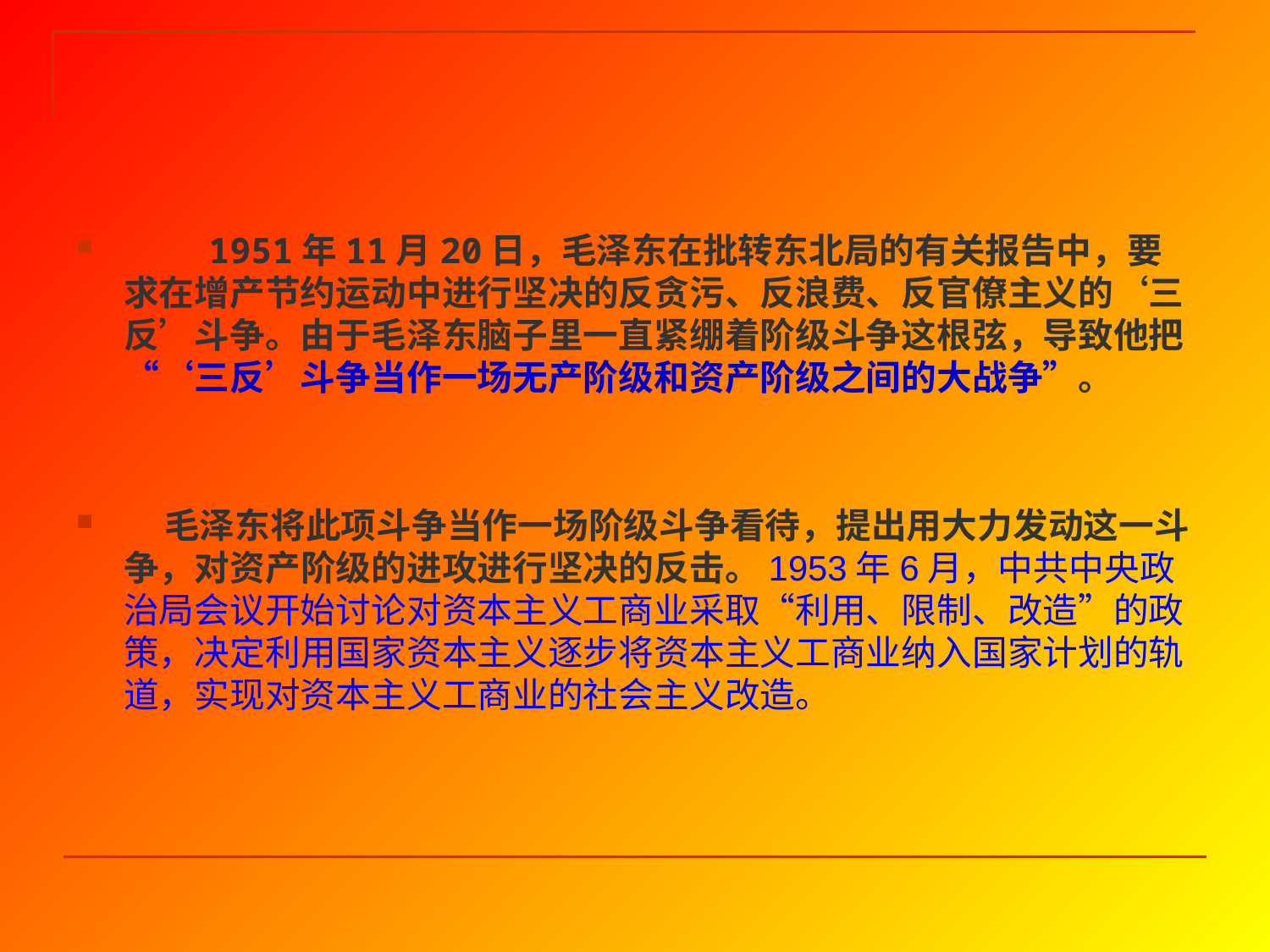

1951年11月20日，毛泽东在批转东北局的有关报告中，要求在增产节约运动中进行坚决的反贪污、反浪费、反官僚主义的‘三反’斗争。由于毛泽东脑子里一直紧绷着阶级斗争这根弦，导致他把 “‘三反’斗争当作一场无产阶级和资产阶级之间的大战争”。

    毛泽东将此项斗争当作一场阶级斗争看待，提出用大力发动这一斗争，对资产阶级的进攻进行坚决的反击。1953年6月，中共中央政治局会议开始讨论对资本主义工商业采取“利用、限制、改造”的政策，决定利用国家资本主义逐步将资本主义工商业纳入国家计划的轨道，实现对资本主义工商业的社会主义改造。